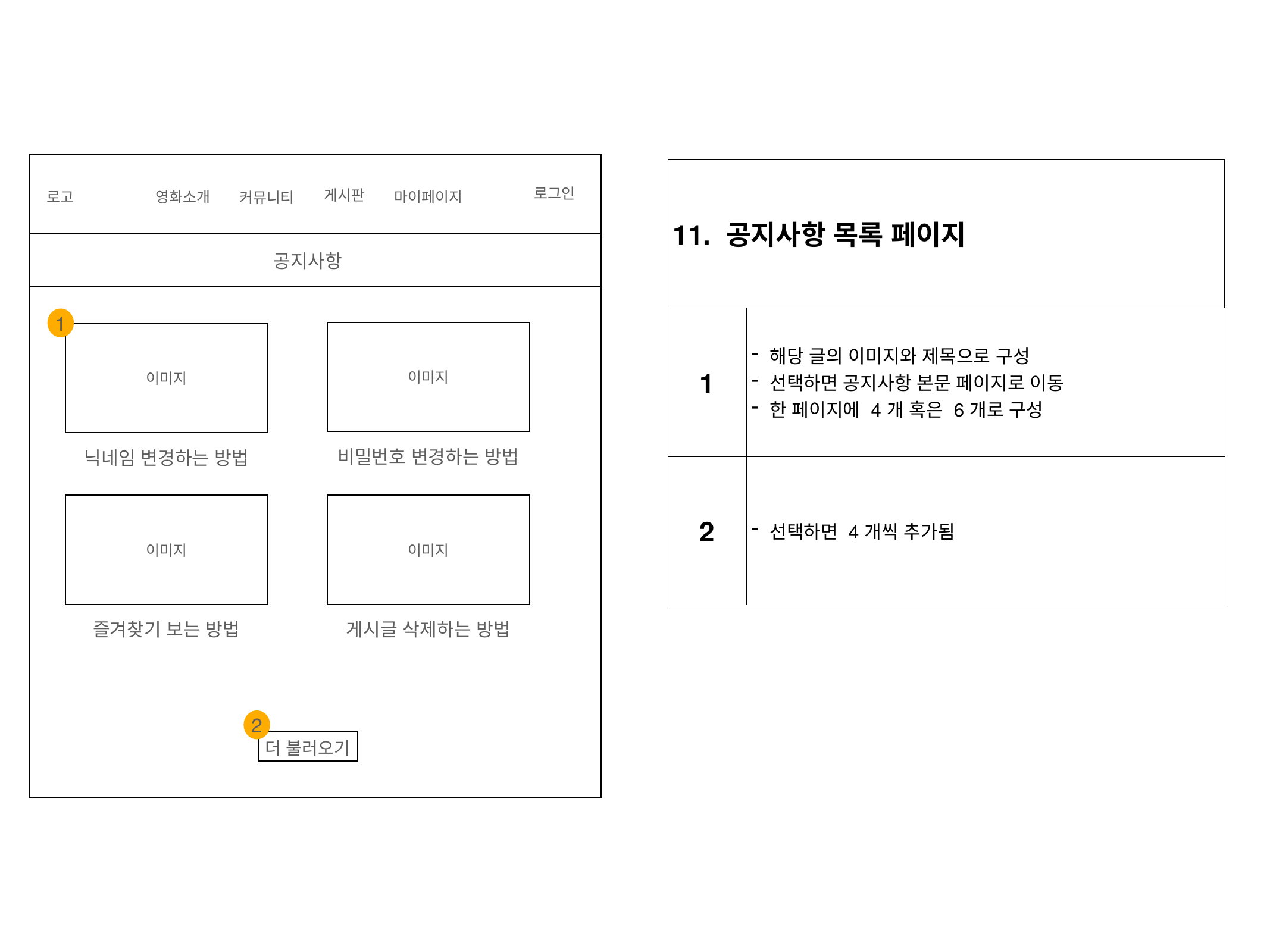

| 11. 공지사항 목록 페이지 |  |  |  |
| --- | --- | --- | --- |
| 1 | 해당 글의 이미지와 제목으로 구성 선택하면 공지사항 본문 페이지로 이동 한 페이지에 4개 혹은 6개로 구성 |  |  |
| 2 | 선택하면 4개씩 추가됨 |  |  |
로그인
게시판
로고
영화소개
마이페이지
커뮤니티

공지사항

1

이미지
이미지
비밀번호 변경하는 방법
닉네임 변경하는 방법

이미지
이미지
즐겨찾기 보는 방법
게시글 삭제하는 방법

2

더 불러오기